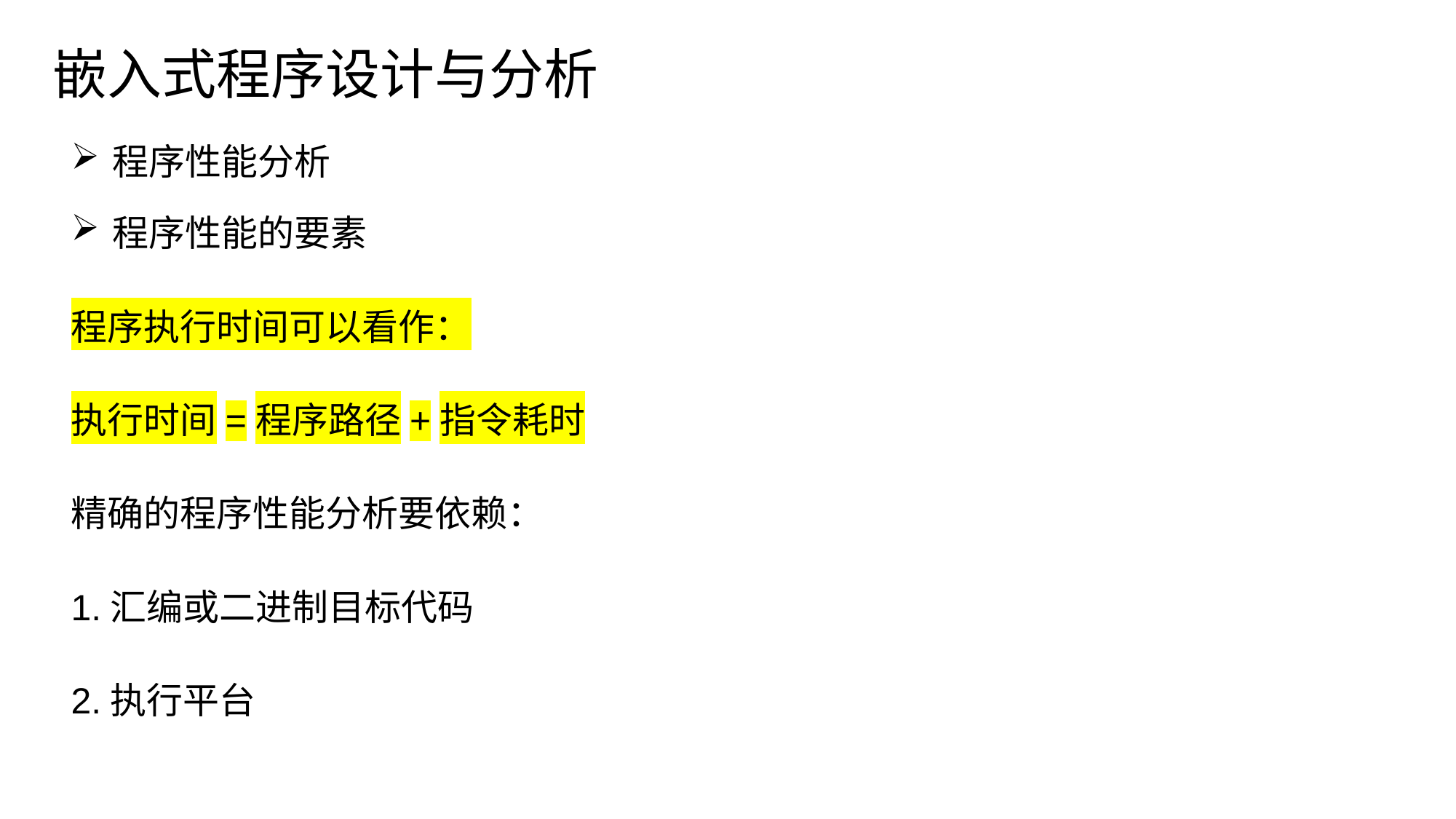

# 嵌入式程序设计与分析
程序性能分析
程序性能的要素
程序执行时间可以看作：
执行时间=程序路径+指令耗时
精确的程序性能分析要依赖：
1.汇编或二进制目标代码
2.执行平台

27